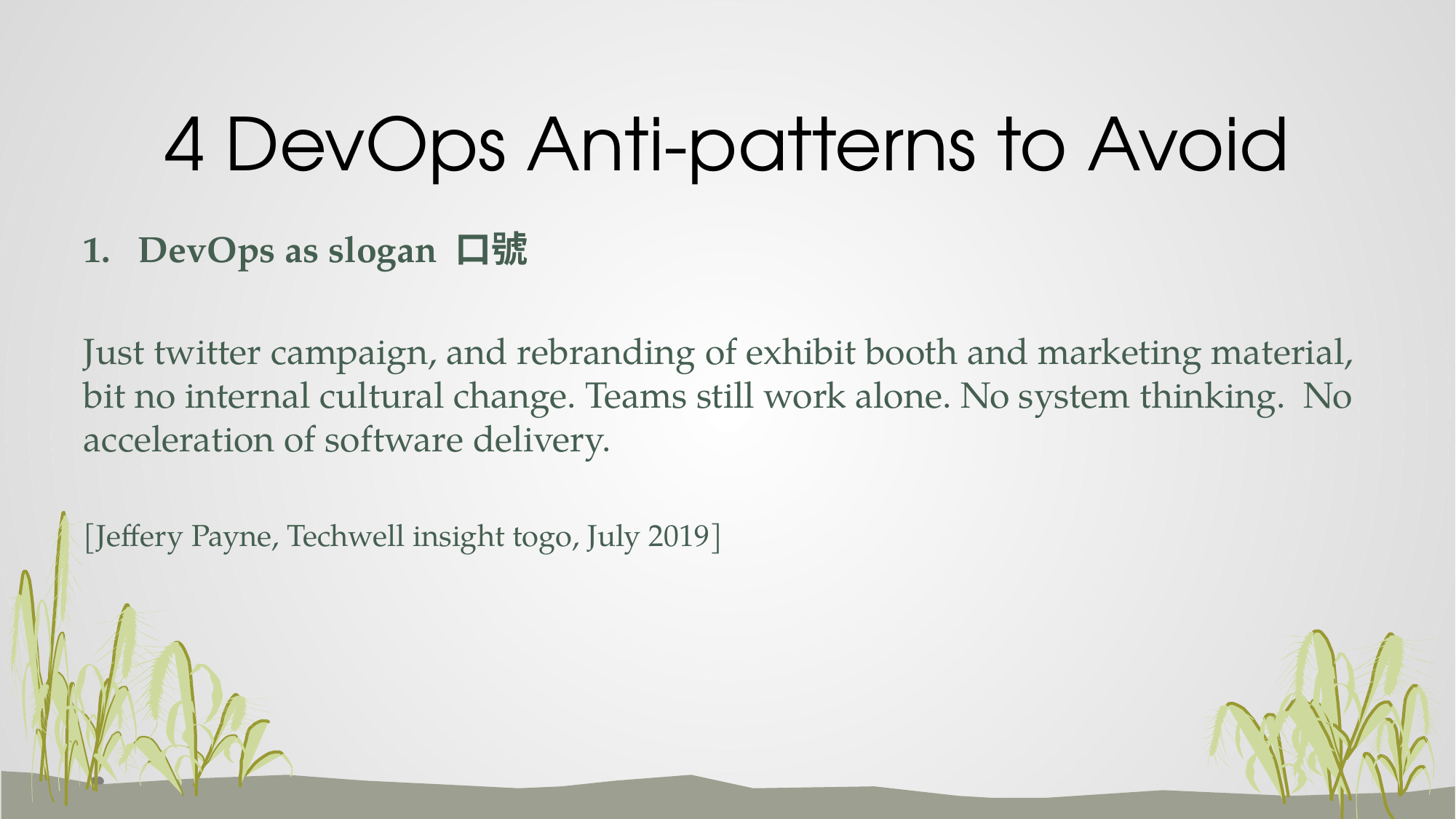

# 4 DevOps Anti-patterns to Avoid
DevOps as slogan 口號

Just twitter campaign, and rebranding of exhibit booth and marketing material, bit no internal cultural change. Teams still work alone. No system thinking.  No acceleration of software delivery.

[Jeffery Payne, Techwell insight togo, July 2019]